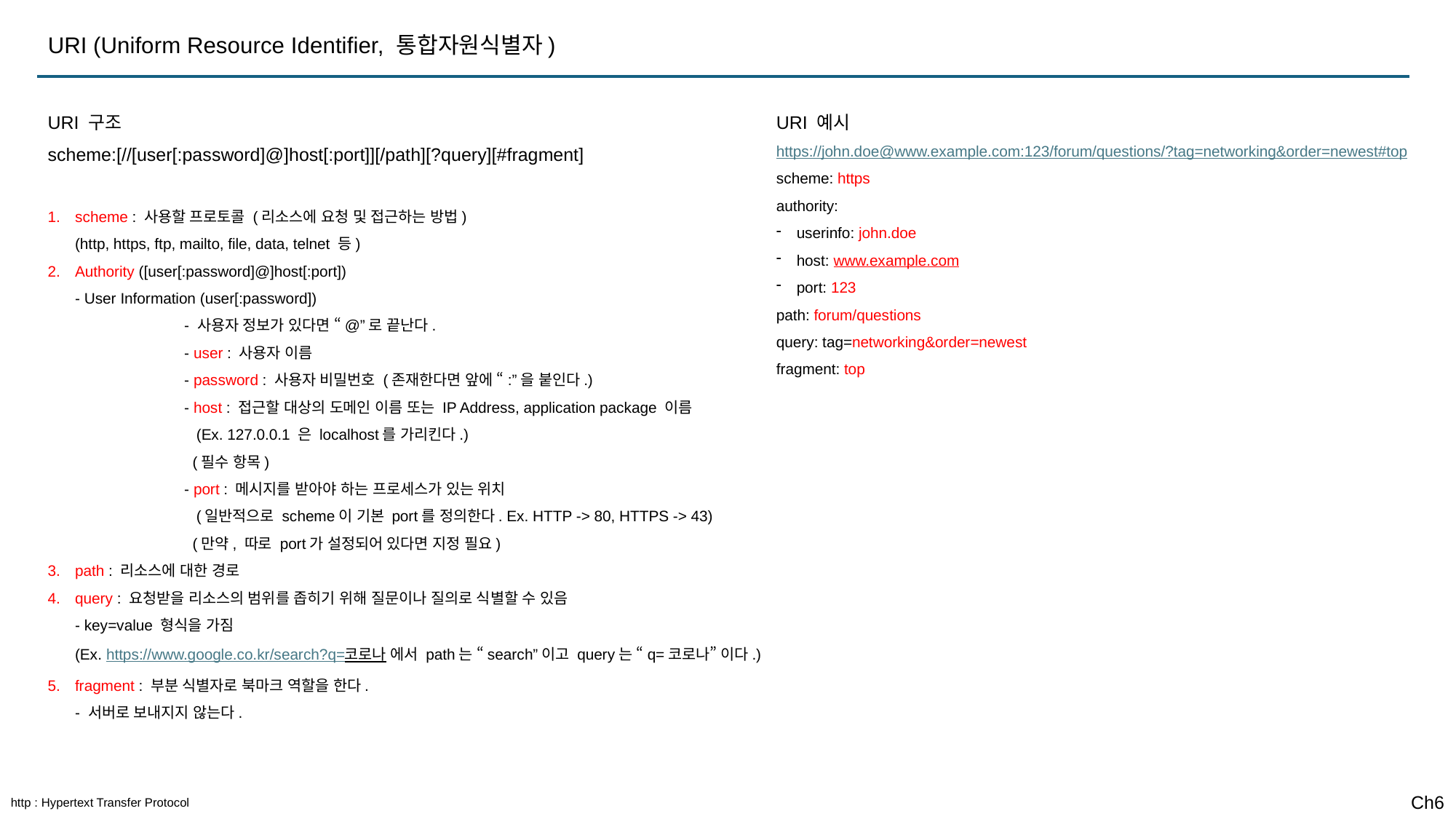

URI (Uniform Resource Identifier, 통합자원식별자)
URI 구조
scheme:[//[user[:password]@]host[:port]][/path][?query][#fragment]

scheme : 사용할 프로토콜 (리소스에 요청 및 접근하는 방법)
(http, https, ftp, mailto, file, data, telnet 등)
Authority ([user[:password]@]host[:port])
- User Information (user[:password])
	- 사용자 정보가 있다면 “@”로 끝난다.
	- user : 사용자 이름
	- password : 사용자 비밀번호 (존재한다면 앞에 “:”을 붙인다.)
	- host : 접근할 대상의 도메인 이름 또는 IP Address, application package 이름
	  (Ex. 127.0.0.1 은 localhost를 가리킨다.)
	  (필수 항목)
	- port : 메시지를 받아야 하는 프로세스가 있는 위치
	  (일반적으로 scheme이 기본 port를 정의한다. Ex. HTTP -> 80, HTTPS -> 43)
	  (만약, 따로 port가 설정되어 있다면 지정 필요)
path : 리소스에 대한 경로
query : 요청받을 리소스의 범위를 좁히기 위해 질문이나 질의로 식별할 수 있음
- key=value 형식을 가짐
(Ex. https://www.google.co.kr/search?q=코로나 에서 path는 “search”이고 query는 “q=코로나” 이다.)
fragment : 부분 식별자로 북마크 역할을 한다.
- 서버로 보내지지 않는다.

URI 예시
https://john.doe@www.example.com:123/forum/questions/?tag=networking&order=newest#top
scheme: https
authority:
userinfo: john.doe
host: www.example.com
port: 123
path: forum/questions
query: tag=networking&order=newest
fragment: top
Ch6
http : Hypertext Transfer Protocol